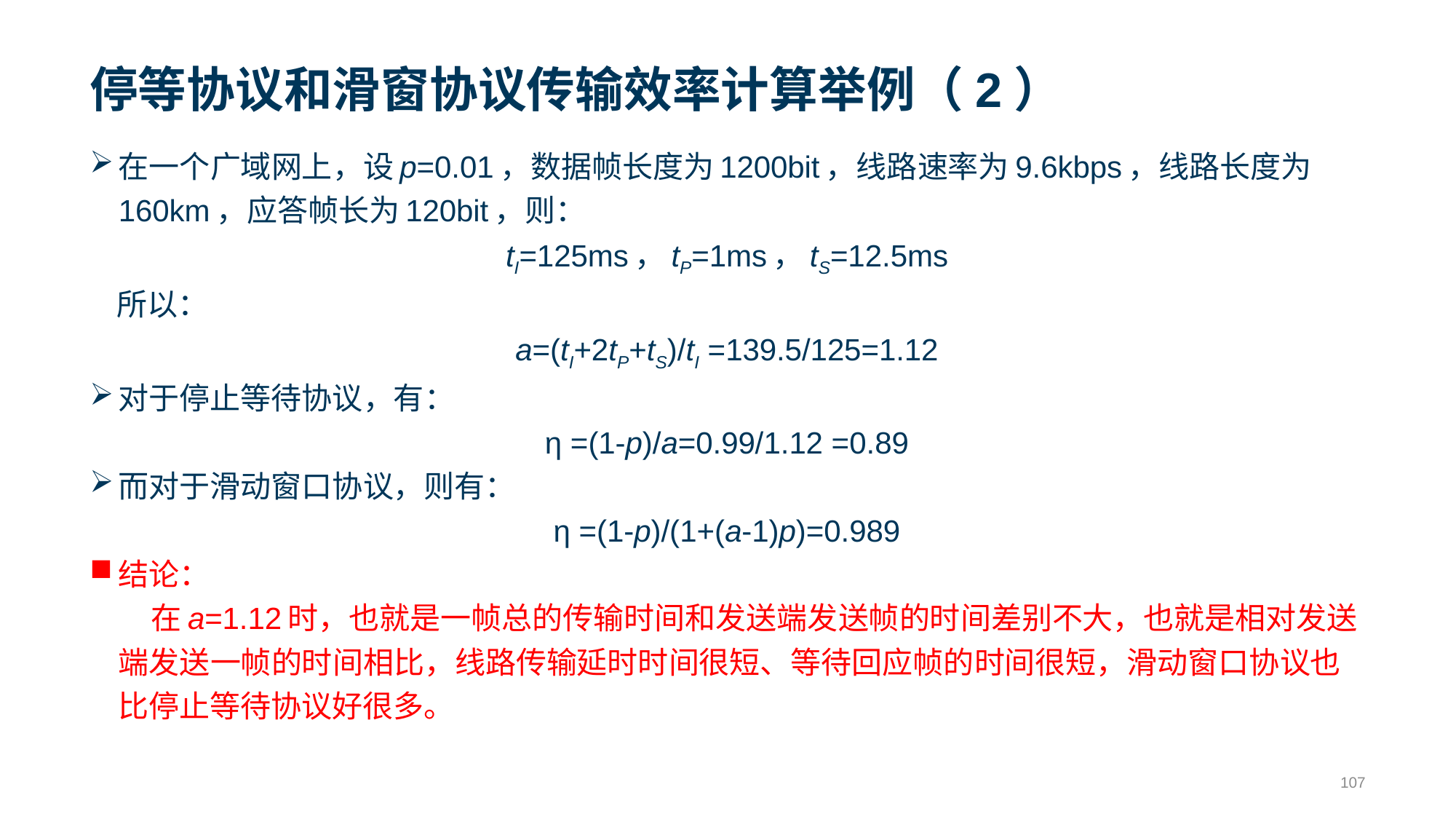

# 停等协议和滑窗协议传输效率计算举例（2）
在一个广域网上，设p=0.01，数据帧长度为1200bit，线路速率为9.6kbps，线路长度为160km，应答帧长为120bit，则：
tI=125ms，tP=1ms，tS=12.5ms
   所以：
a=(tI+2tP+tS)/tI =139.5/125=1.12
对于停止等待协议，有：
η =(1-p)/a=0.99/1.12 =0.89
而对于滑动窗口协议，则有：
η =(1-p)/(1+(a-1)p)=0.989
结论：
        在a=1.12时，也就是一帧总的传输时间和发送端发送帧的时间差别不大，也就是相对发送端发送一帧的时间相比，线路传输延时时间很短、等待回应帧的时间很短，滑动窗口协议也比停止等待协议好很多。

107